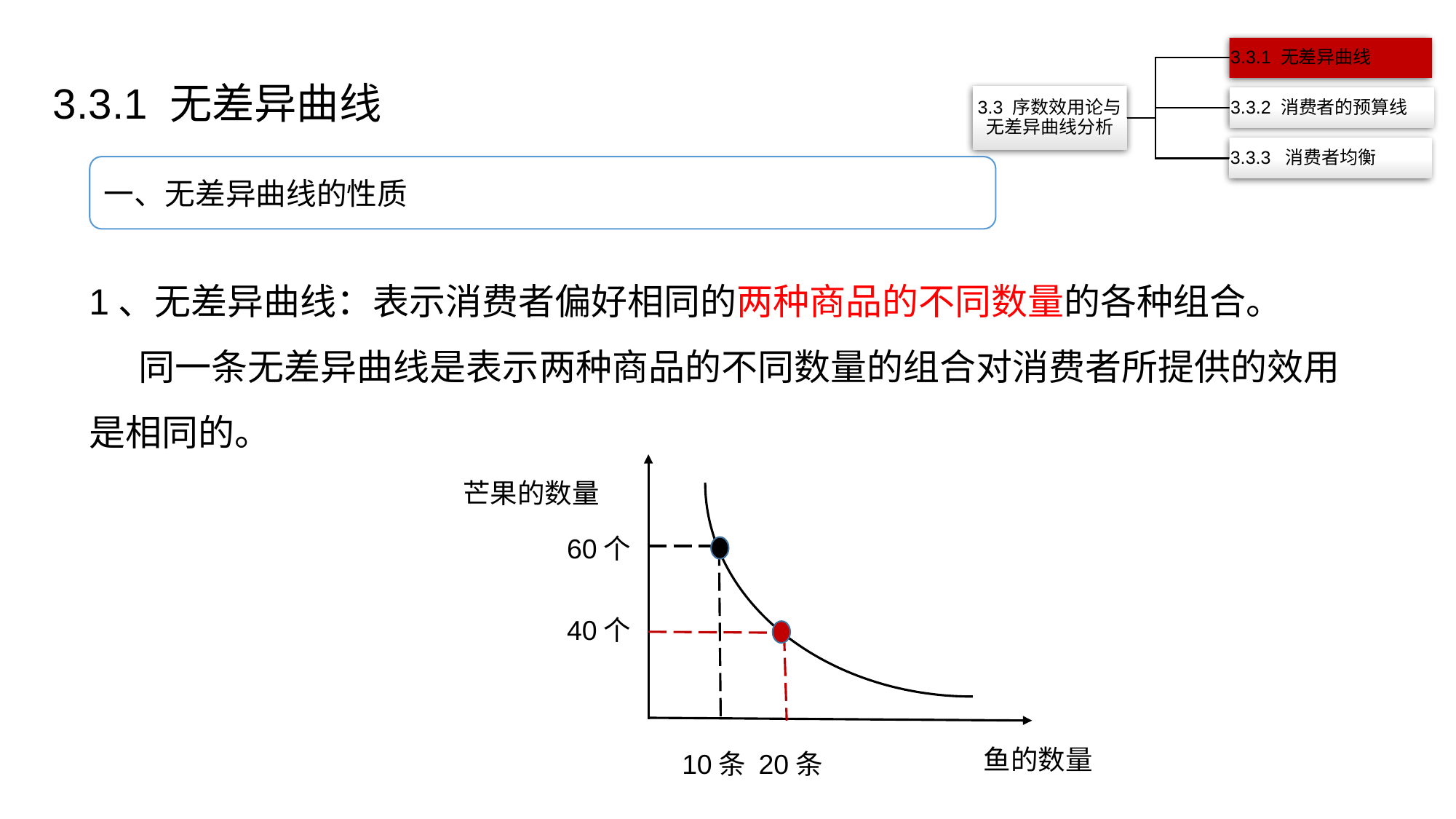

3.3 序数效用论与无差异曲线分析
3.3.1 无差异曲线
3.3.2 消费者的预算线
3.3.3  消费者均衡

3.3.1 无差异曲线
一、无差异曲线的性质
1、无差异曲线：表示消费者偏好相同的两种商品的不同数量的各种组合。
     同一条无差异曲线是表示两种商品的不同数量的组合对消费者所提供的效用是相同的。

芒果的数量
60个

40个

鱼的数量
10条
20条